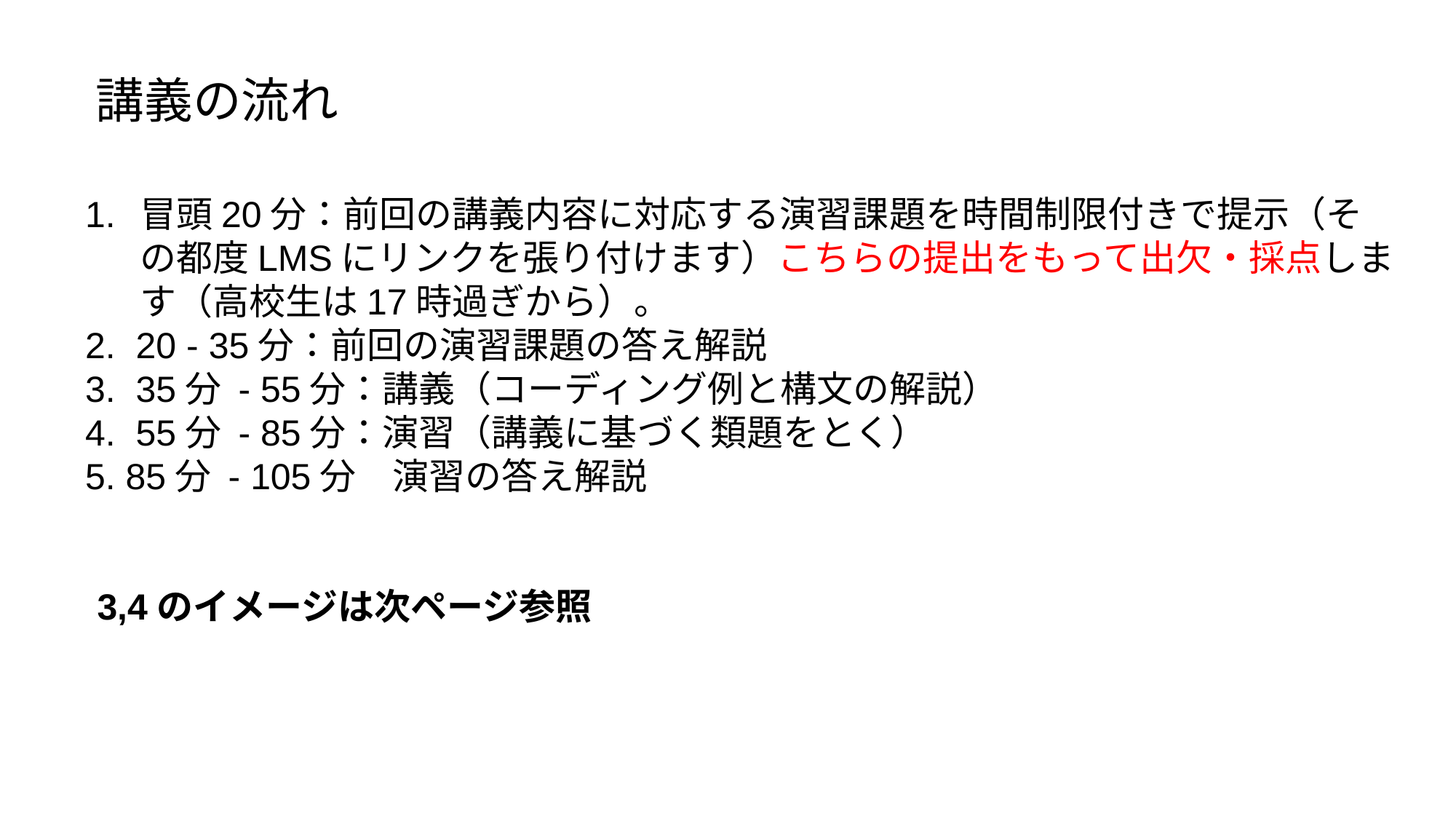

講義の流れ
冒頭20分：前回の講義内容に対応する演習課題を時間制限付きで提示（その都度LMSにリンクを張り付けます）こちらの提出をもって出欠・採点します（高校生は17時過ぎから）。
2.  20 - 35分：前回の演習課題の答え解説
3.  35分 - 55分：講義（コーディング例と構文の解説）
4.  55分 - 85分：演習（講義に基づく類題をとく）
5. 85分 - 105分　演習の答え解説

3,4のイメージは次ページ参照